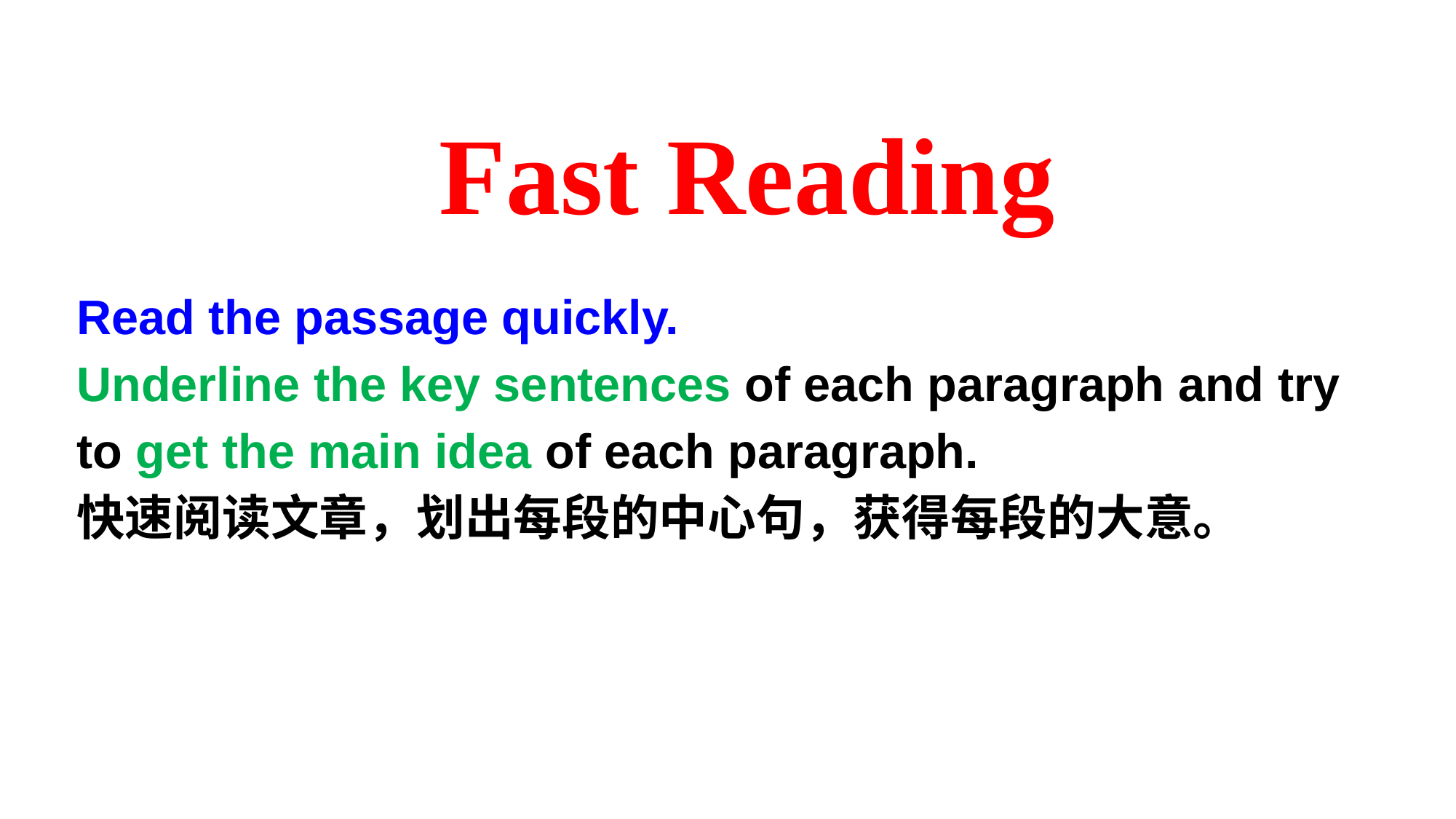

Fast Reading
Read the passage quickly.
Underline the key sentences of each paragraph and try to get the main idea of each paragraph.
快速阅读文章，划出每段的中心句，获得每段的大意。